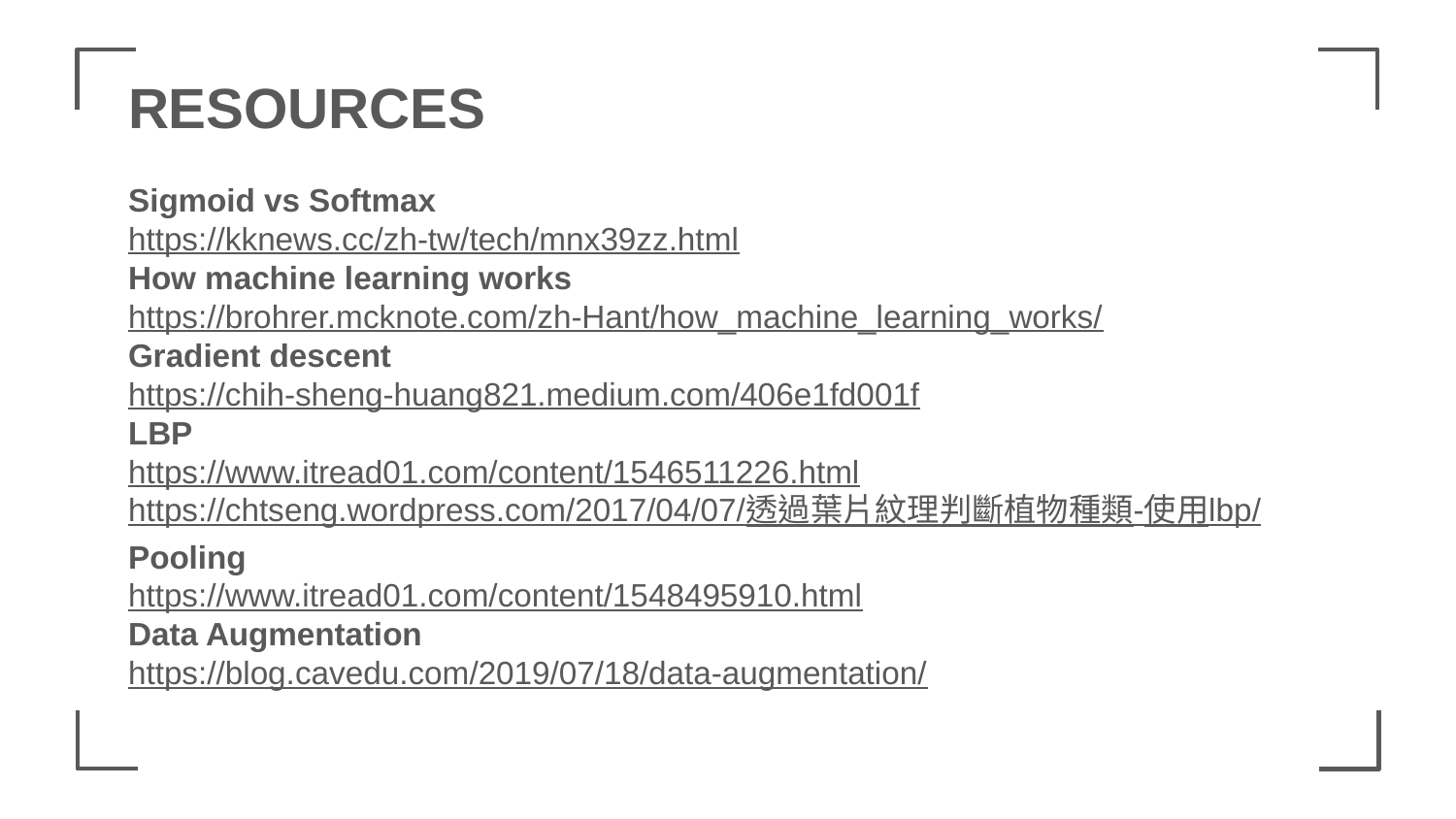

# RESOURCES
Sigmoid vs Softmax
https://kknews.cc/zh-tw/tech/mnx39zz.html
How machine learning works
https://brohrer.mcknote.com/zh-Hant/how_machine_learning_works/
Gradient descent
https://chih-sheng-huang821.medium.com/406e1fd001f
LBP
https://www.itread01.com/content/1546511226.html
https://chtseng.wordpress.com/2017/04/07/透過葉片紋理判斷植物種類-使用lbp/
Pooling
https://www.itread01.com/content/1548495910.html
Data Augmentation
https://blog.cavedu.com/2019/07/18/data-augmentation/